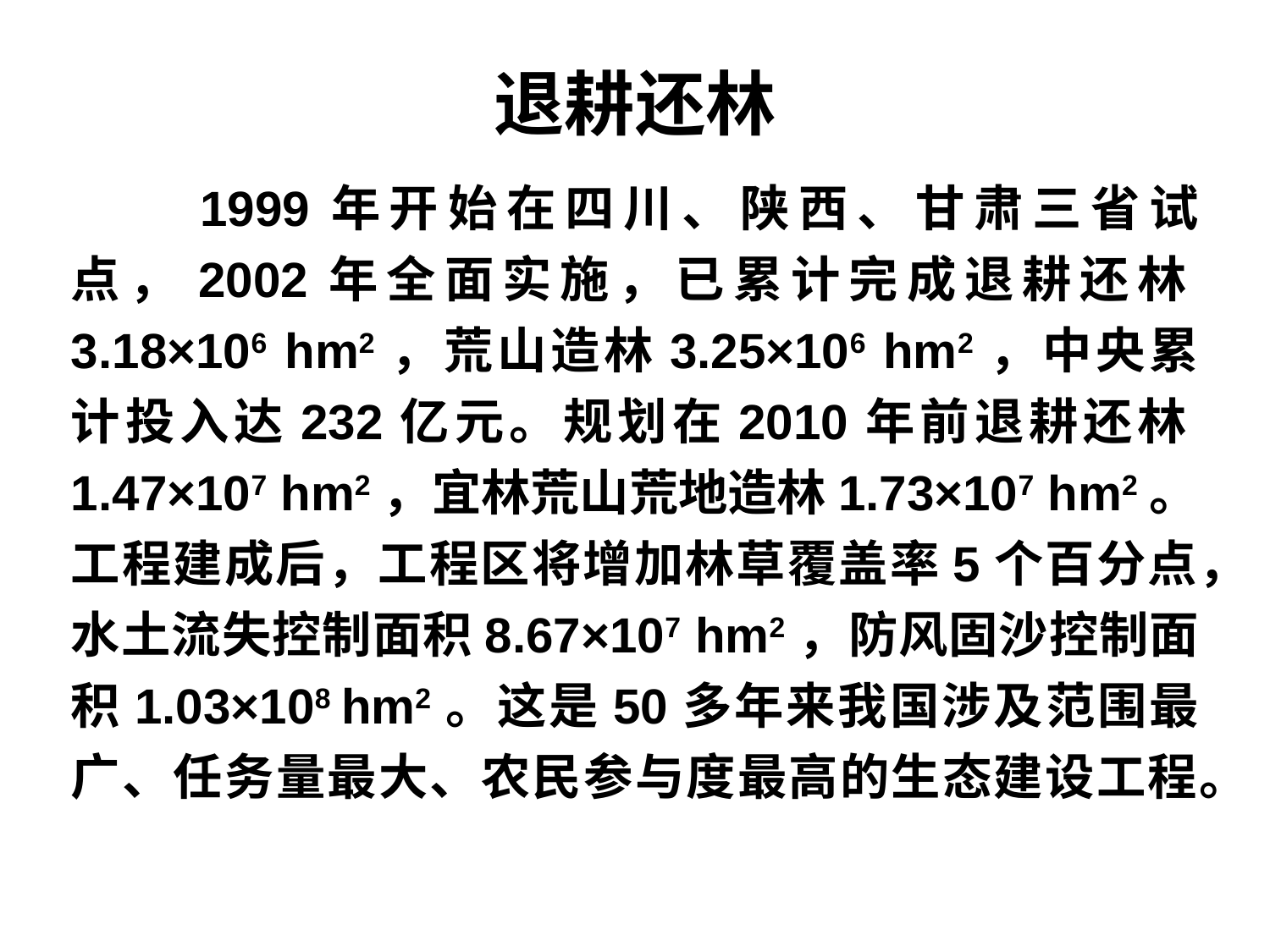

退耕还林
　　1999年开始在四川、陕西、甘肃三省试点，2002年全面实施，已累计完成退耕还林3.18×106 hm2，荒山造林3.25×106 hm2，中央累计投入达232亿元。规划在2010年前退耕还林1.47×107 hm2，宜林荒山荒地造林1.73×107 hm2。工程建成后，工程区将增加林草覆盖率5个百分点，水土流失控制面积8.67×107 hm2，防风固沙控制面积1.03×108 hm2。这是50多年来我国涉及范围最广、任务量最大、农民参与度最高的生态建设工程。